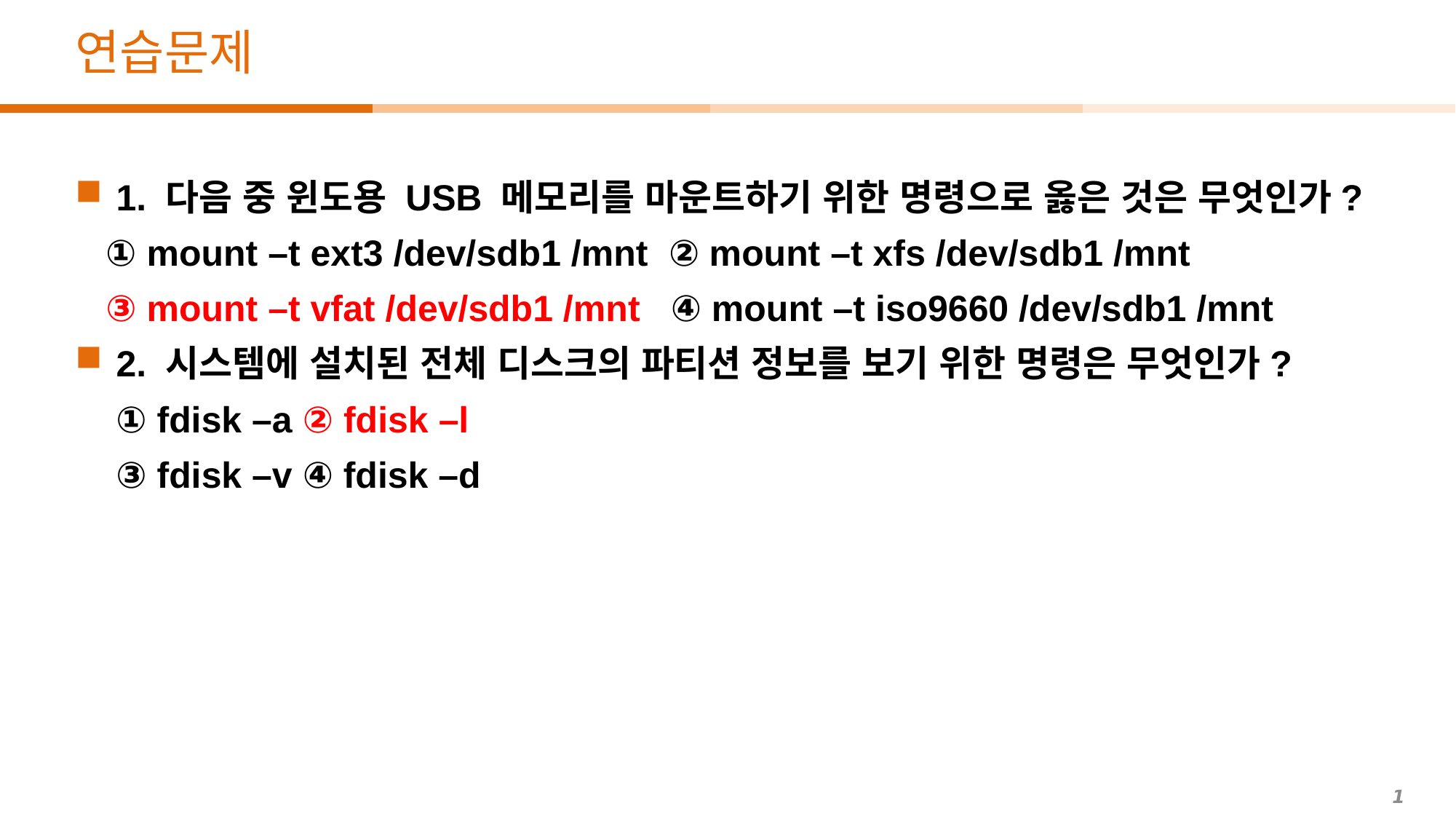

# 연습문제
1. 다음 중 윈도용 USB 메모리를 마운트하기 위한 명령으로 옳은 것은 무엇인가?
   ① mount –t ext3 /dev/sdb1 /mnt  ② mount –t xfs /dev/sdb1 /mnt
   ③ mount –t vfat /dev/sdb1 /mnt   ④ mount –t iso9660 /dev/sdb1 /mnt
2. 시스템에 설치된 전체 디스크의 파티션 정보를 보기 위한 명령은 무엇인가?
    ① fdisk –a ② fdisk –l
    ③ fdisk –v ④ fdisk –d